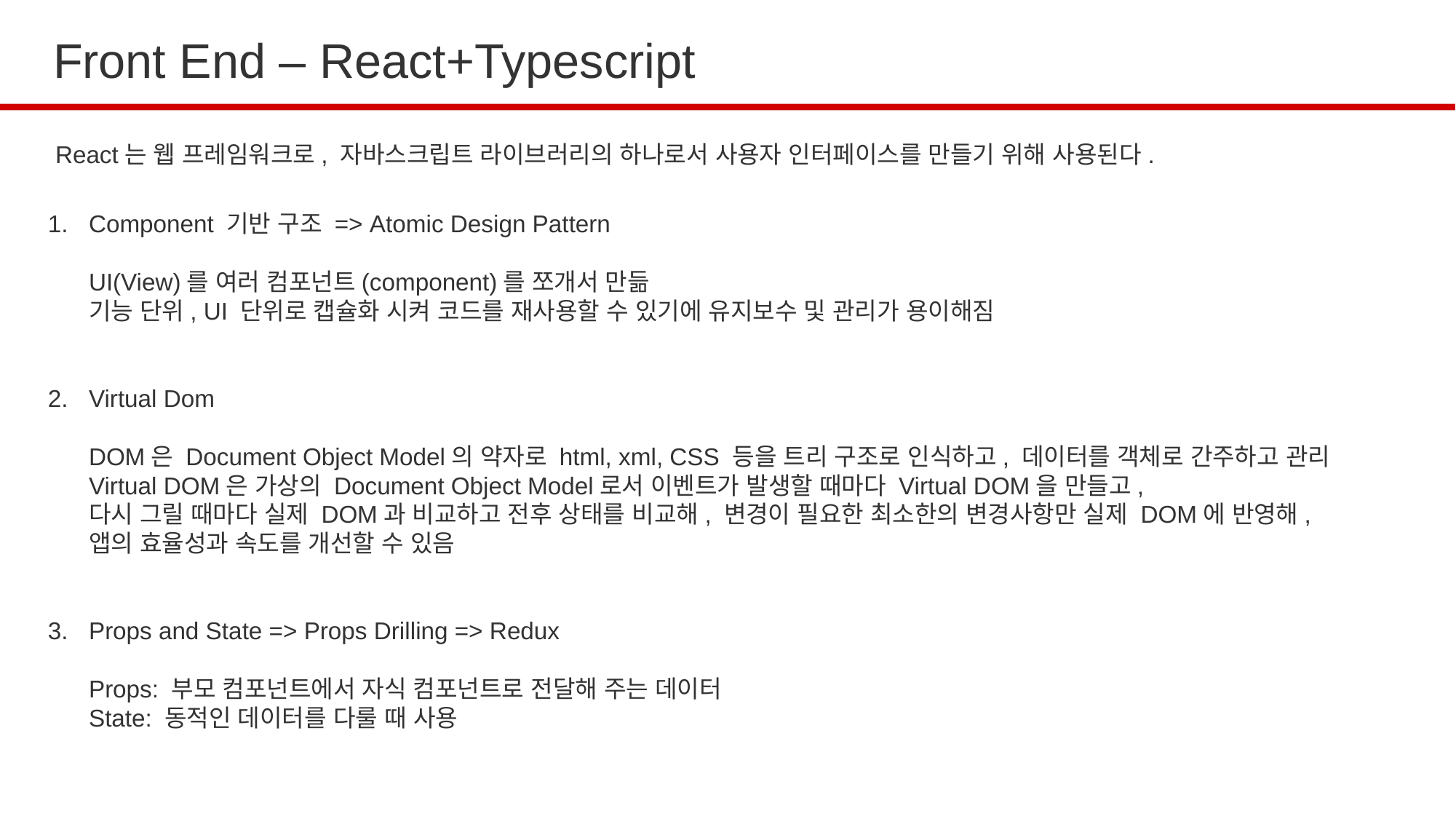

Front End – React+Typescript

React는 웹 프레임워크로, 자바스크립트 라이브러리의 하나로서 사용자 인터페이스를 만들기 위해 사용된다.
Component 기반 구조 => Atomic Design Pattern
UI(View)를 여러 컴포넌트(component)를 쪼개서 만듦
기능 단위, UI 단위로 캡슐화 시켜 코드를 재사용할 수 있기에 유지보수 및 관리가 용이해짐
Virtual Dom
DOM은 Document Object Model의 약자로 html, xml, CSS 등을 트리 구조로 인식하고, 데이터를 객체로 간주하고 관리
Virtual DOM은 가상의 Document Object Model로서 이벤트가 발생할 때마다 Virtual DOM을 만들고,
다시 그릴 때마다 실제 DOM과 비교하고 전후 상태를 비교해, 변경이 필요한 최소한의 변경사항만 실제 DOM에 반영해,
앱의 효율성과 속도를 개선할 수 있음
Props and State => Props Drilling => Redux
Props: 부모 컴포넌트에서 자식 컴포넌트로 전달해 주는 데이터
State: 동적인 데이터를 다룰 때 사용